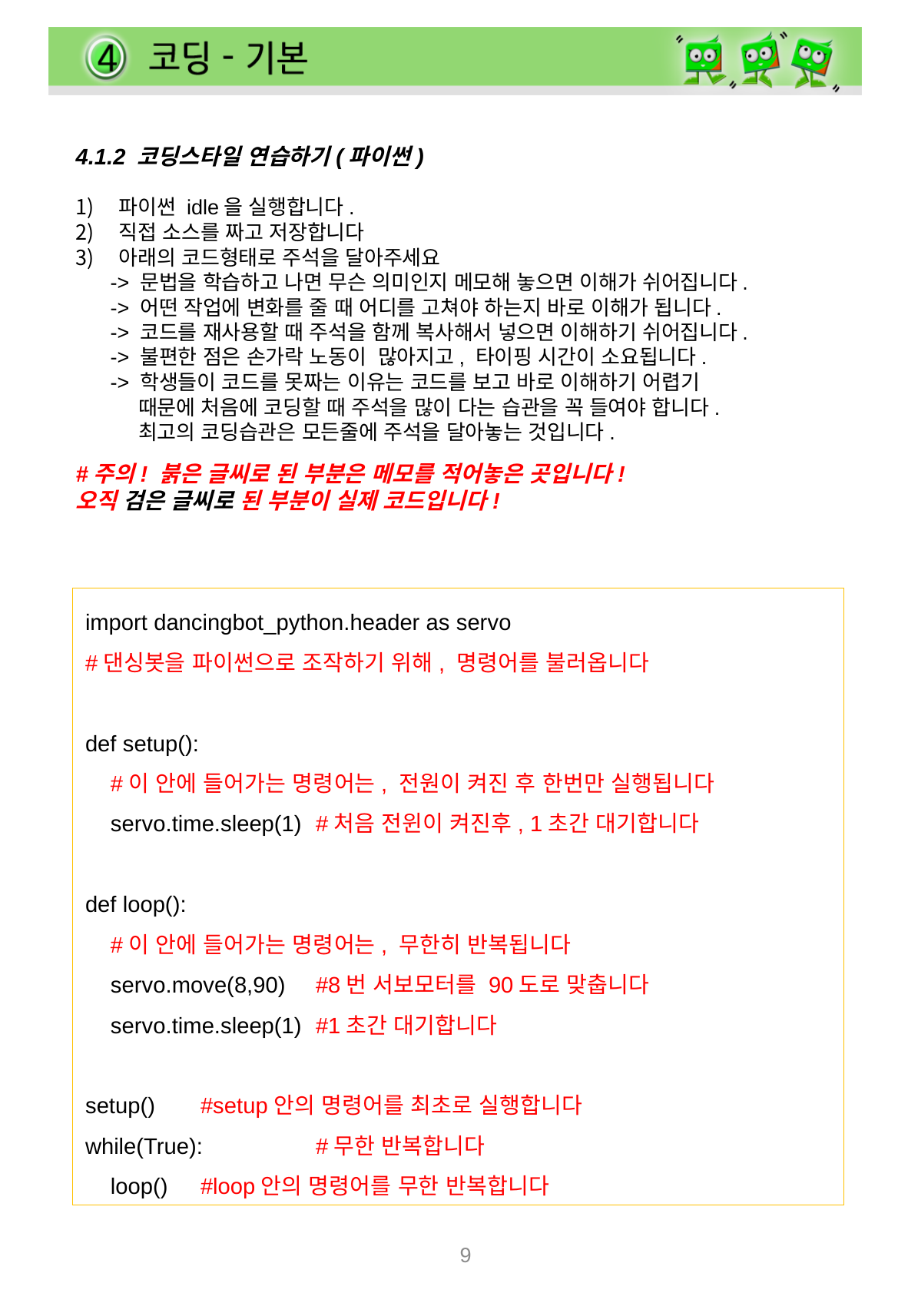

4.1.2 코딩스타일 연습하기(파이썬)

파이썬 idle을 실행합니다.
직접 소스를 짜고 저장합니다
아래의 코드형태로 주석을 달아주세요
      -> 문법을 학습하고 나면 무슨 의미인지 메모해 놓으면 이해가 쉬어집니다.
      -> 어떤 작업에 변화를 줄 때 어디를 고쳐야 하는지 바로 이해가 됩니다.
      -> 코드를 재사용할 때 주석을 함께 복사해서 넣으면 이해하기 쉬어집니다.
      -> 불편한 점은 손가락 노동이  많아지고, 타이핑 시간이 소요됩니다.
      -> 학생들이 코드를 못짜는 이유는 코드를 보고 바로 이해하기 어렵기
          때문에 처음에 코딩할 때 주석을 많이 다는 습관을 꼭 들여야 합니다.
          최고의 코딩습관은 모든줄에 주석을 달아놓는 것입니다.
#주의! 붉은 글씨로 된 부분은 메모를 적어놓은 곳입니다!
오직 검은 글씨로 된 부분이 실제 코드입니다!
import dancingbot_python.header as servo
#댄싱봇을 파이썬으로 조작하기 위해, 명령어를 불러옵니다

def setup():
    #이 안에 들어가는 명령어는, 전원이 켜진 후 한번만 실행됩니다
    servo.time.sleep(1)	#처음 전윈이 켜진후, 1초간 대기합니다

def loop():
    #이 안에 들어가는 명령어는, 무한히 반복됩니다
    servo.move(8,90)	#8번 서보모터를 90도로 맞춥니다
    servo.time.sleep(1)	#1초간 대기합니다

setup()	#setup안의 명령어를 최초로 실행합니다
while(True):	#무한 반복합니다
    loop()	#loop안의 명령어를 무한 반복합니다
9